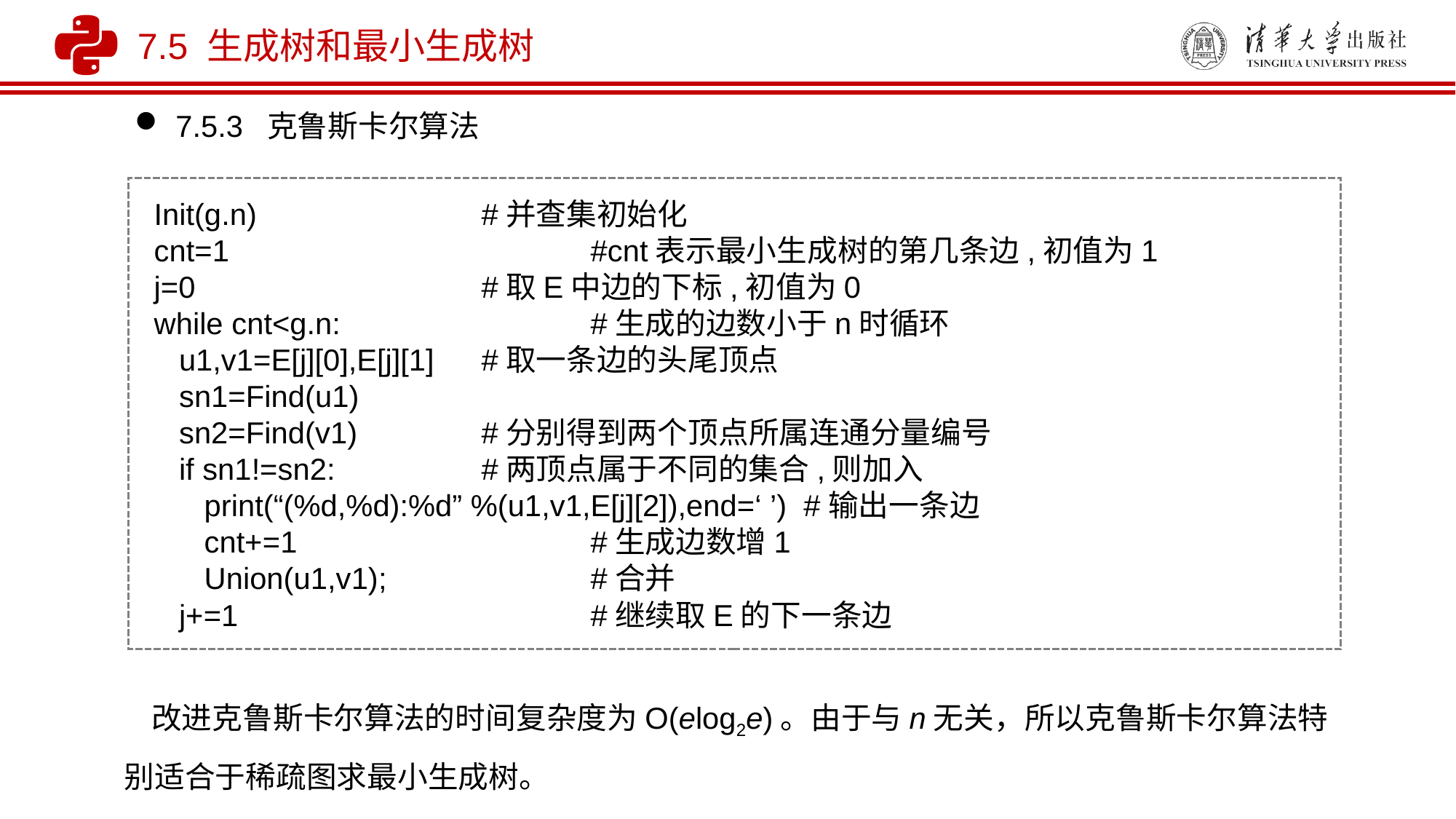

7.5 生成树和最小生成树
7.5.3  克鲁斯卡尔算法
Init(g.n)			#并查集初始化
cnt=1		    		#cnt表示最小生成树的第几条边,初值为1
j=0		        	#取E中边的下标,初值为0
while cnt<g.n:			#生成的边数小于n时循环
   u1,v1=E[j][0],E[j][1]	#取一条边的头尾顶点
   sn1=Find(u1)
   sn2=Find(v1)	    	#分别得到两个顶点所属连通分量编号
   if sn1!=sn2:		#两顶点属于不同的集合,则加入
      print(“(%d,%d):%d” %(u1,v1,E[j][2]),end=‘ ’)  #输出一条边
      cnt+=1			#生成边数增1
      Union(u1,v1);		#合并
   j+=1	    			#继续取E的下一条边
   改进克鲁斯卡尔算法的时间复杂度为O(elog2e)。由于与n无关，所以克鲁斯卡尔算法特别适合于稀疏图求最小生成树。